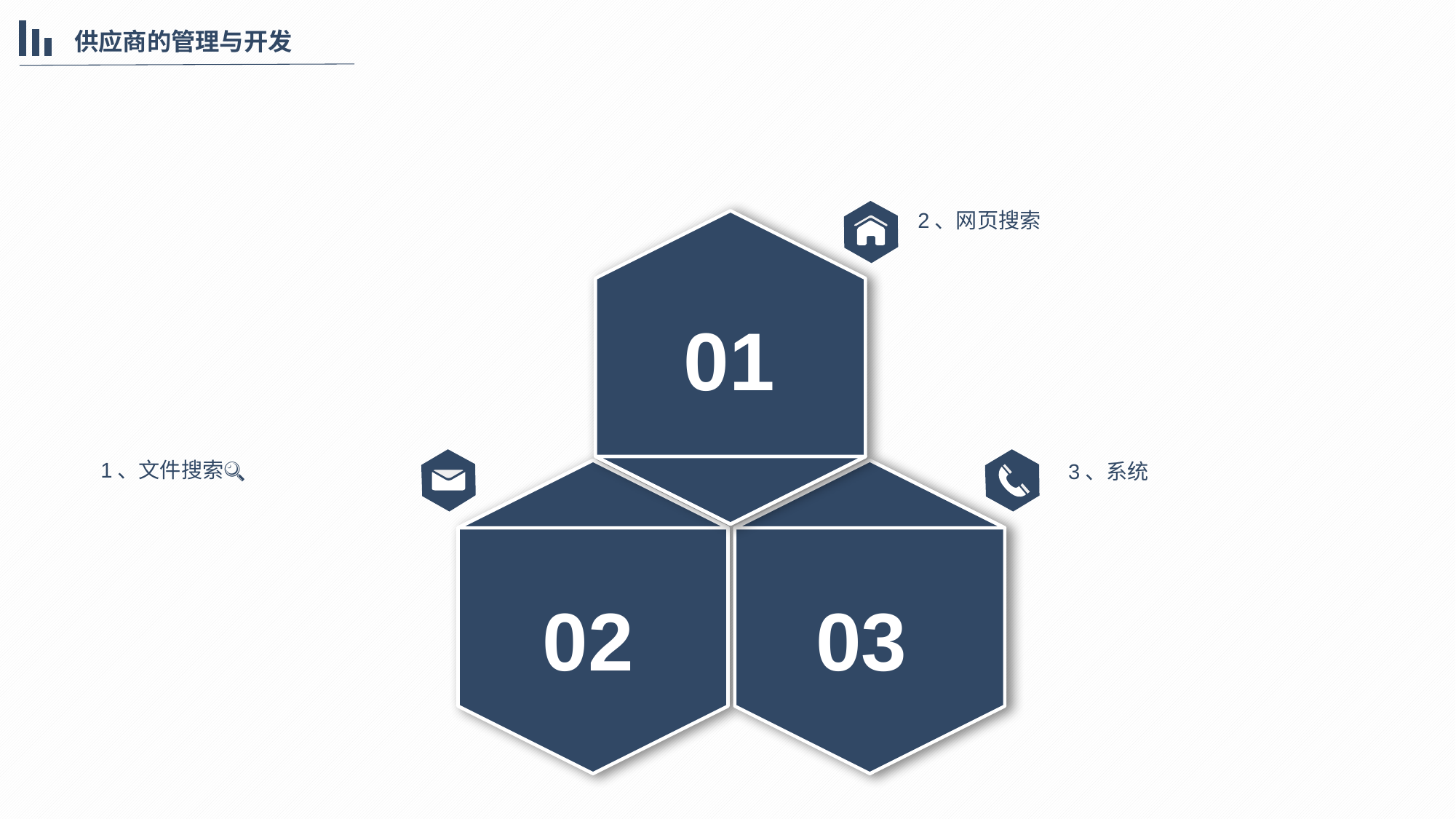

供应商的管理与开发

2、网页搜索

01
1、文件搜索🔍
3、系统

02
03